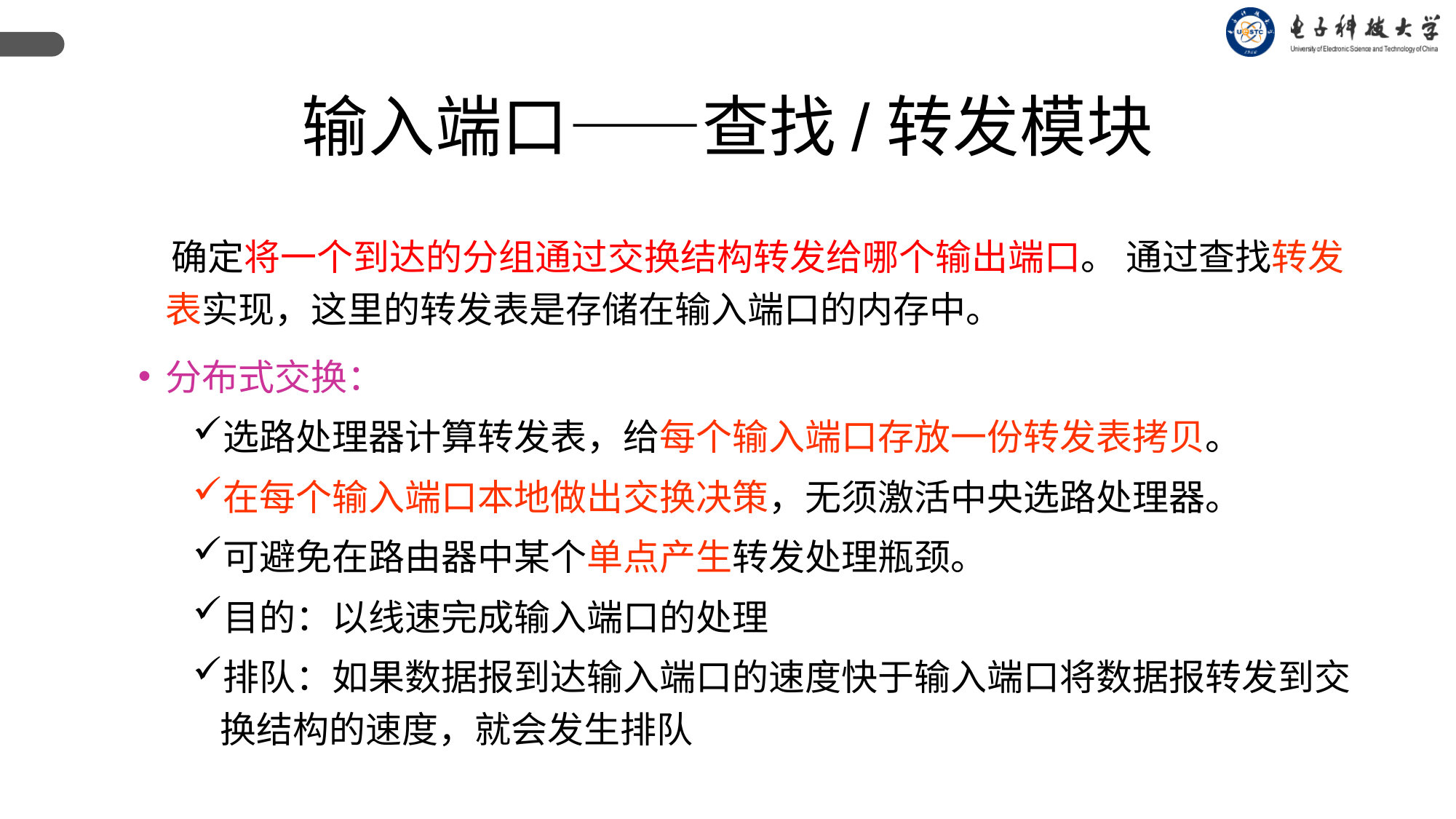

输入端口——查找/转发模块
   确定将一个到达的分组通过交换结构转发给哪个输出端口。 通过查找转发表实现，这里的转发表是存储在输入端口的内存中。
分布式交换：
选路处理器计算转发表，给每个输入端口存放一份转发表拷贝。
在每个输入端口本地做出交换决策，无须激活中央选路处理器。
可避免在路由器中某个单点产生转发处理瓶颈。
目的：以线速完成输入端口的处理
排队：如果数据报到达输入端口的速度快于输入端口将数据报转发到交换结构的速度，就会发生排队